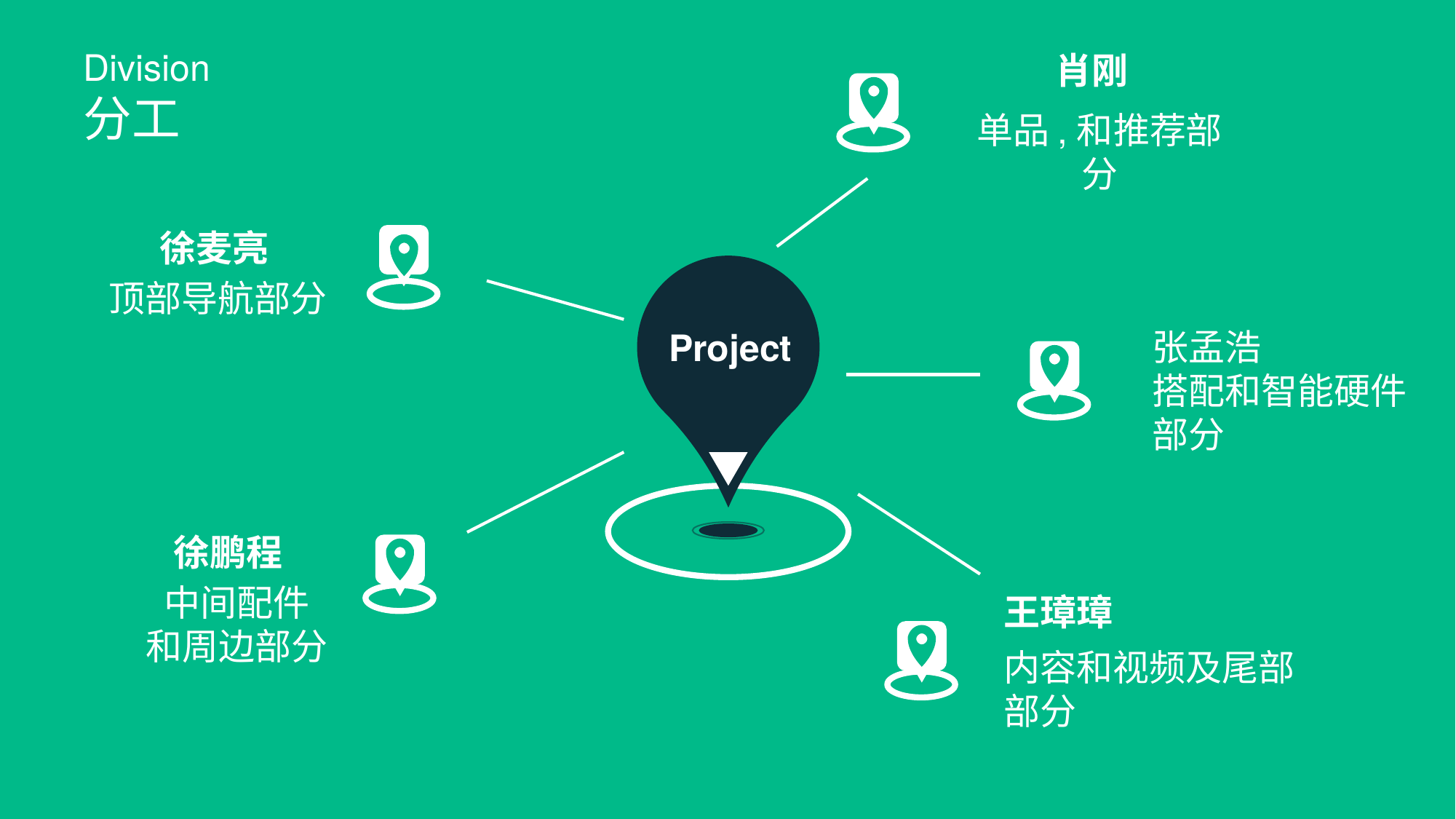

Division
分工

肖刚
单品,和推荐部分

徐麦亮
顶部导航部分

Project

张孟浩
搭配和智能硬件部分

徐鹏程
中间配件
和周边部分

王璋璋

内容和视频及尾部
部分